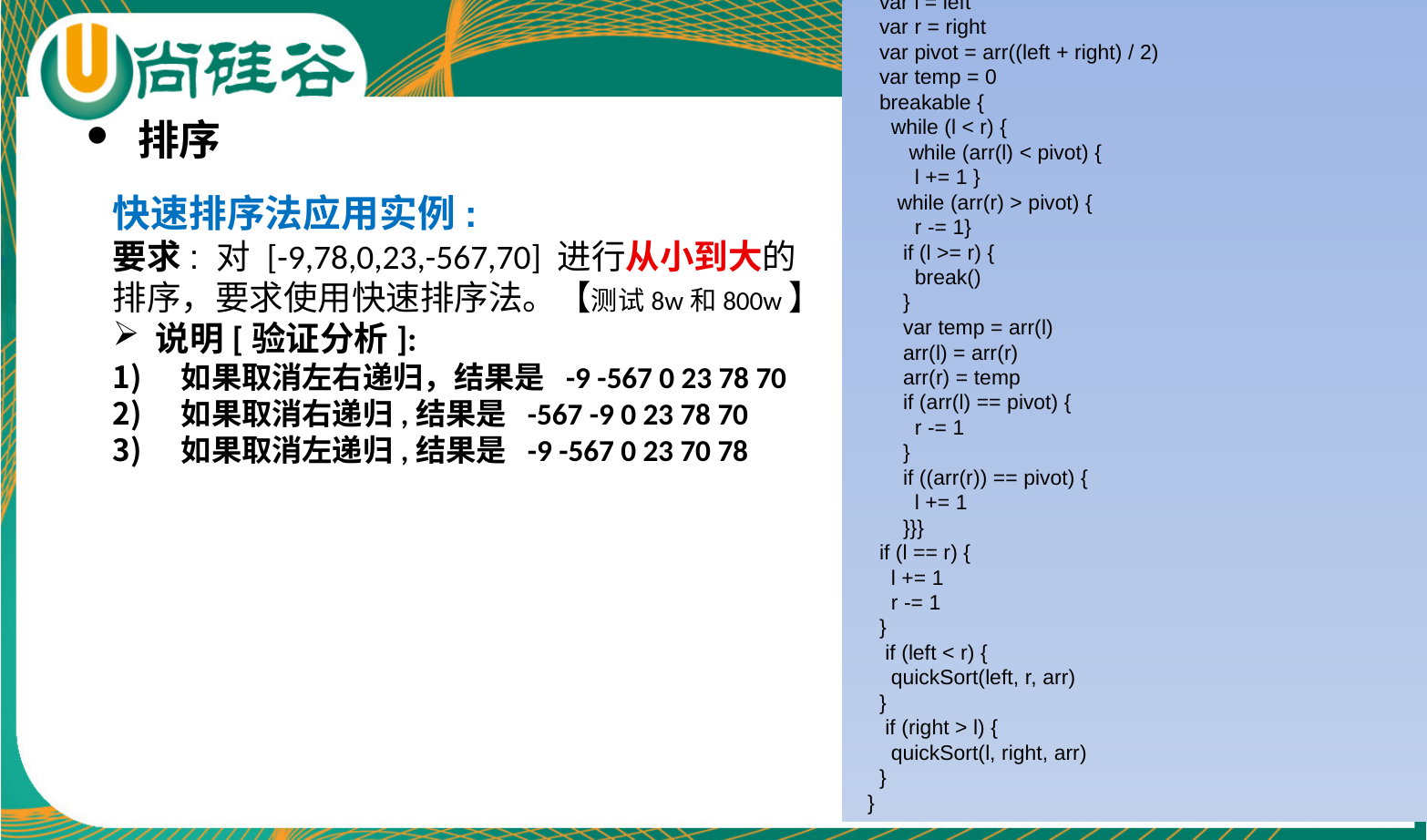

def quickSort(left: Int, right: Int, arr: Array[Int]): Unit = {
    var l = left
    var r = right
    var pivot = arr((left + right) / 2)
    var temp = 0
    breakable {
      while (l < r) {
         while (arr(l) < pivot) {
          l += 1 }
       while (arr(r) > pivot) {
          r -= 1}
        if (l >= r) {
          break()
        }
        var temp = arr(l)
        arr(l) = arr(r)
        arr(r) = temp
        if (arr(l) == pivot) {
          r -= 1
        }
        if ((arr(r)) == pivot) {
          l += 1
        }}}
    if (l == r) {
      l += 1
      r -= 1
    }
     if (left < r) {
      quickSort(left, r, arr)
    }
     if (right > l) {
      quickSort(l, right, arr)
    }
  }
排序
快速排序法应用实例:
要求: 对 [-9,78,0,23,-567,70] 进行从小到大的
排序，要求使用快速排序法。【测试8w和800w】
说明[验证分析]:
如果取消左右递归，结果是  -9 -567 0 23 78 70
如果取消右递归,结果是  -567 -9 0 23 78 70
如果取消左递归,结果是  -9 -567 0 23 70 78